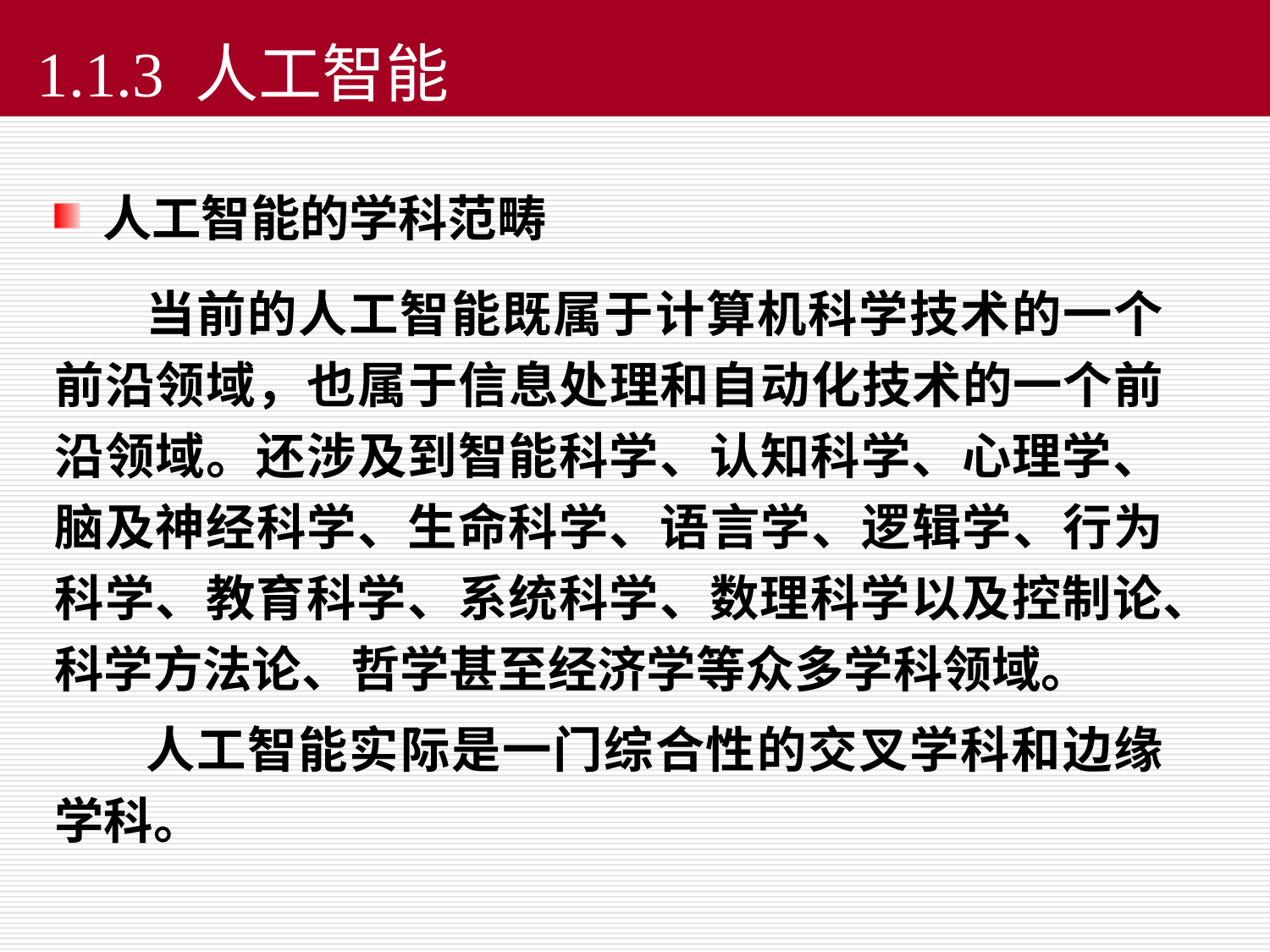

# 1.1.3 人工智能
 人工智能的学科范畴
      当前的人工智能既属于计算机科学技术的一个前沿领域，也属于信息处理和自动化技术的一个前沿领域。还涉及到智能科学、认知科学、心理学、脑及神经科学、生命科学、语言学、逻辑学、行为科学、教育科学、系统科学、数理科学以及控制论、科学方法论、哲学甚至经济学等众多学科领域。
      人工智能实际是一门综合性的交叉学科和边缘学科。
26